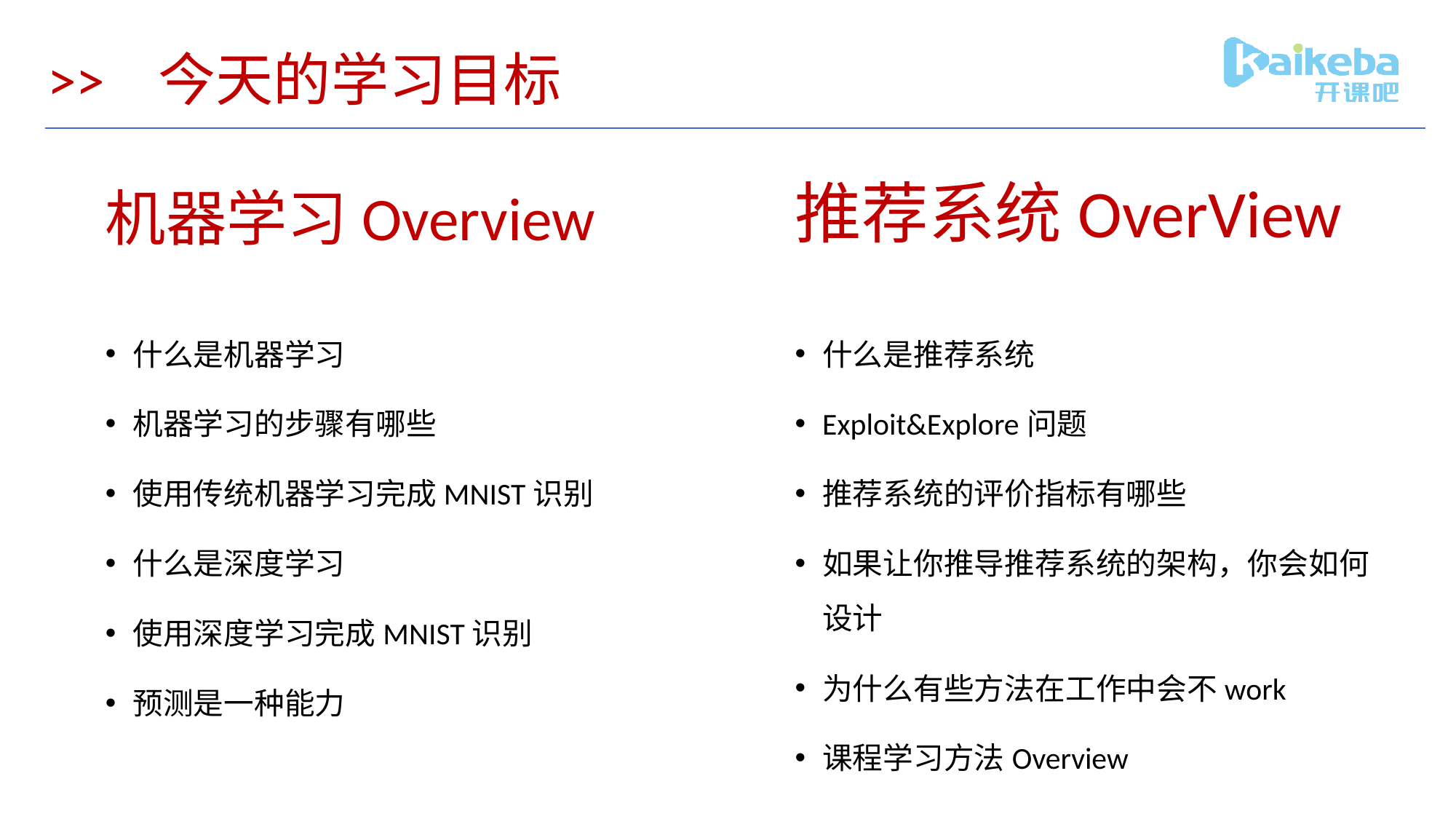

# >>   今天的学习目标
机器学习Overview
推荐系统OverView
什么是机器学习
机器学习的步骤有哪些
使用传统机器学习完成MNIST识别
什么是深度学习
使用深度学习完成MNIST识别
预测是一种能力
什么是推荐系统
Exploit&Explore问题
推荐系统的评价指标有哪些
如果让你推导推荐系统的架构，你会如何设计
为什么有些方法在工作中会不work
课程学习方法Overview